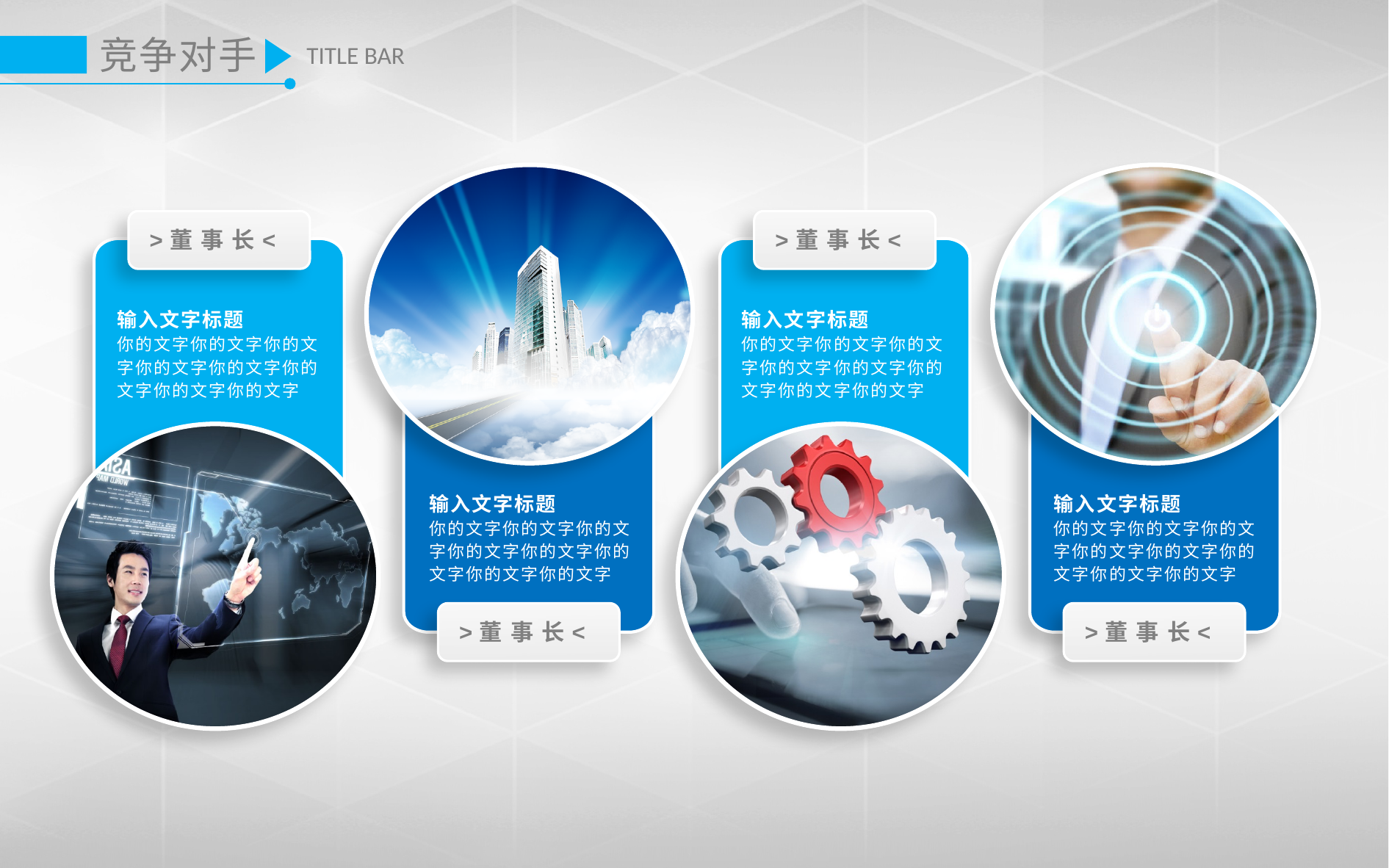

竞争对手
TITLE BAR

>董 事 长<

>董 事 长<

输入文字标题
你的文字你的文字你的文字你的文字你的文字你的文字你的文字你的文字
输入文字标题
你的文字你的文字你的文字你的文字你的文字你的文字你的文字你的文字
输入文字标题
你的文字你的文字你的文字你的文字你的文字你的文字你的文字你的文字
输入文字标题
你的文字你的文字你的文字你的文字你的文字你的文字你的文字你的文字

>董 事 长<

>董 事 长<